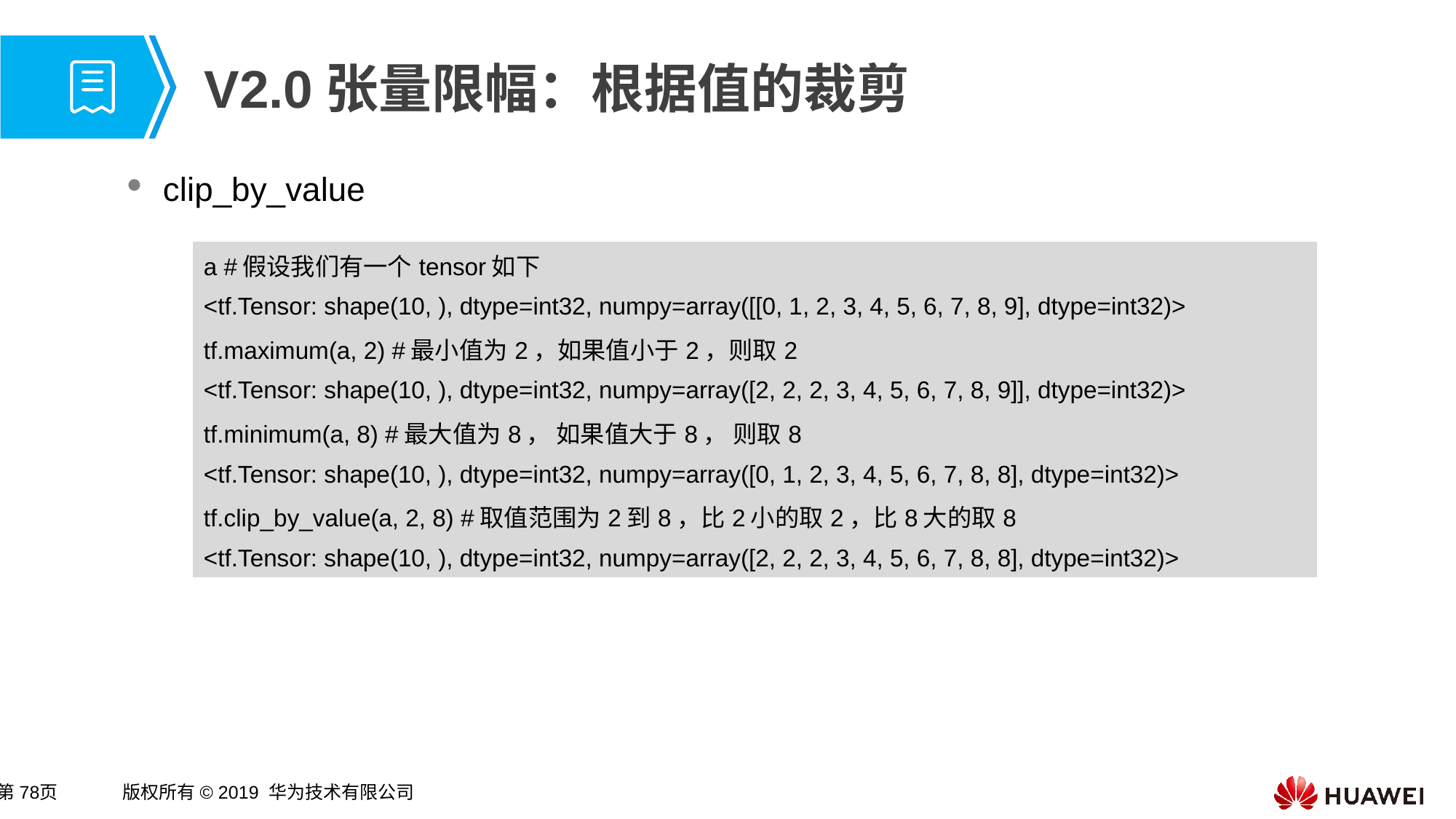

# V2.0张量限幅：根据值的裁剪
clip_by_value

| a #假设我们有一个tensor如下 |
| --- |
| <tf.Tensor: shape(10, ), dtype=int32, numpy=array([[0, 1, 2, 3, 4, 5, 6, 7, 8, 9], dtype=int32)> |
| tf.maximum(a, 2) #最小值为2，如果值小于2，则取2 |
| <tf.Tensor: shape(10, ), dtype=int32, numpy=array([2, 2, 2, 3, 4, 5, 6, 7, 8, 9]], dtype=int32)> |
| tf.minimum(a, 8) #最大值为8， 如果值大于8， 则取8 |
| <tf.Tensor: shape(10, ), dtype=int32, numpy=array([0, 1, 2, 3, 4, 5, 6, 7, 8, 8], dtype=int32)> |
| tf.clip\_by\_value(a, 2, 8) #取值范围为2到8，比2小的取2，比8大的取8 |
| <tf.Tensor: shape(10, ), dtype=int32, numpy=array([2, 2, 2, 3, 4, 5, 6, 7, 8, 8], dtype=int32)> |